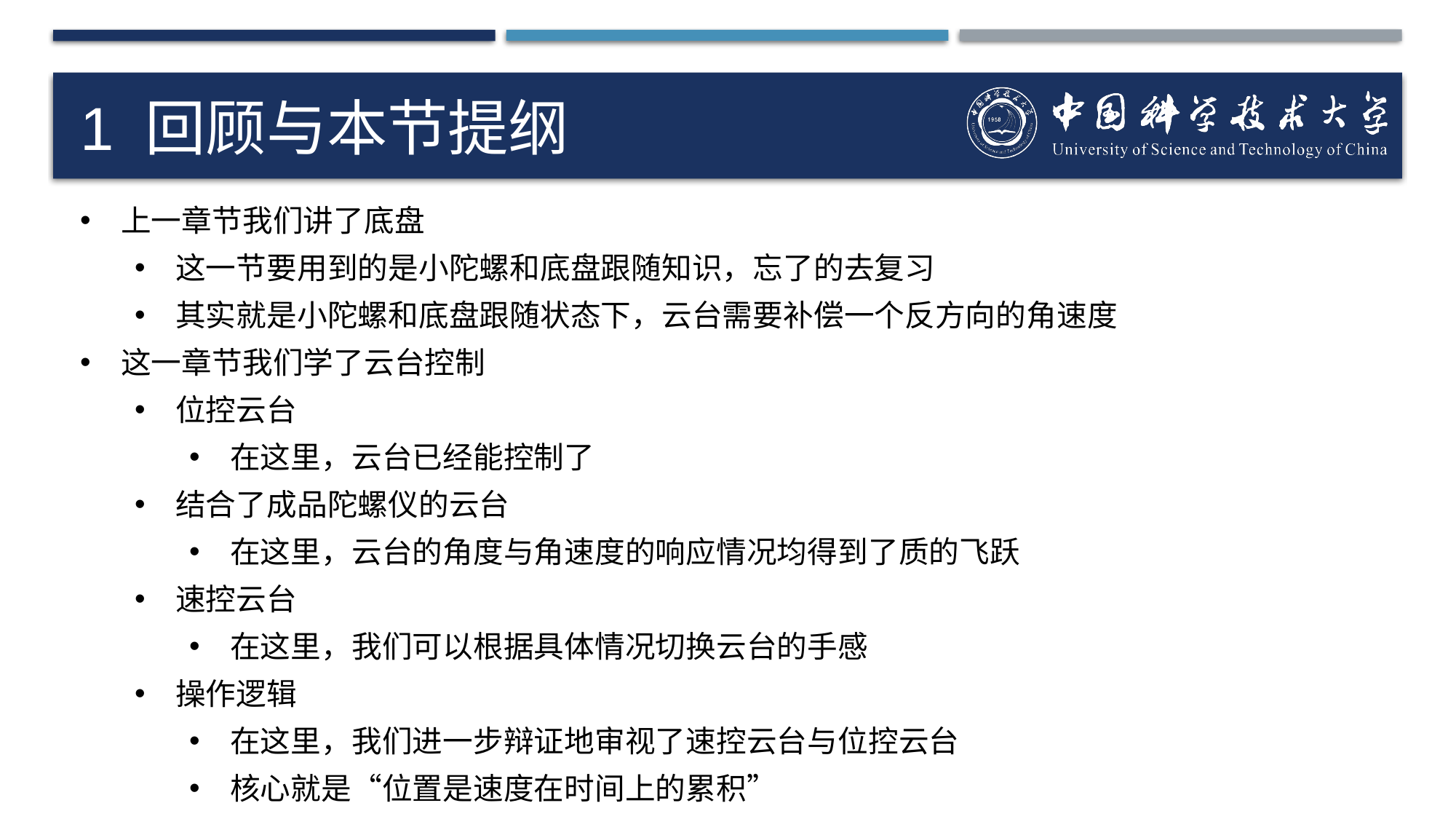

# 1 回顾与本节提纲
上一章节我们讲了底盘
这一节要用到的是小陀螺和底盘跟随知识，忘了的去复习
其实就是小陀螺和底盘跟随状态下，云台需要补偿一个反方向的角速度
这一章节我们学了云台控制
位控云台
在这里，云台已经能控制了
结合了成品陀螺仪的云台
在这里，云台的角度与角速度的响应情况均得到了质的飞跃
速控云台
在这里，我们可以根据具体情况切换云台的手感
操作逻辑
在这里，我们进一步辩证地审视了速控云台与位控云台
核心就是“位置是速度在时间上的累积”